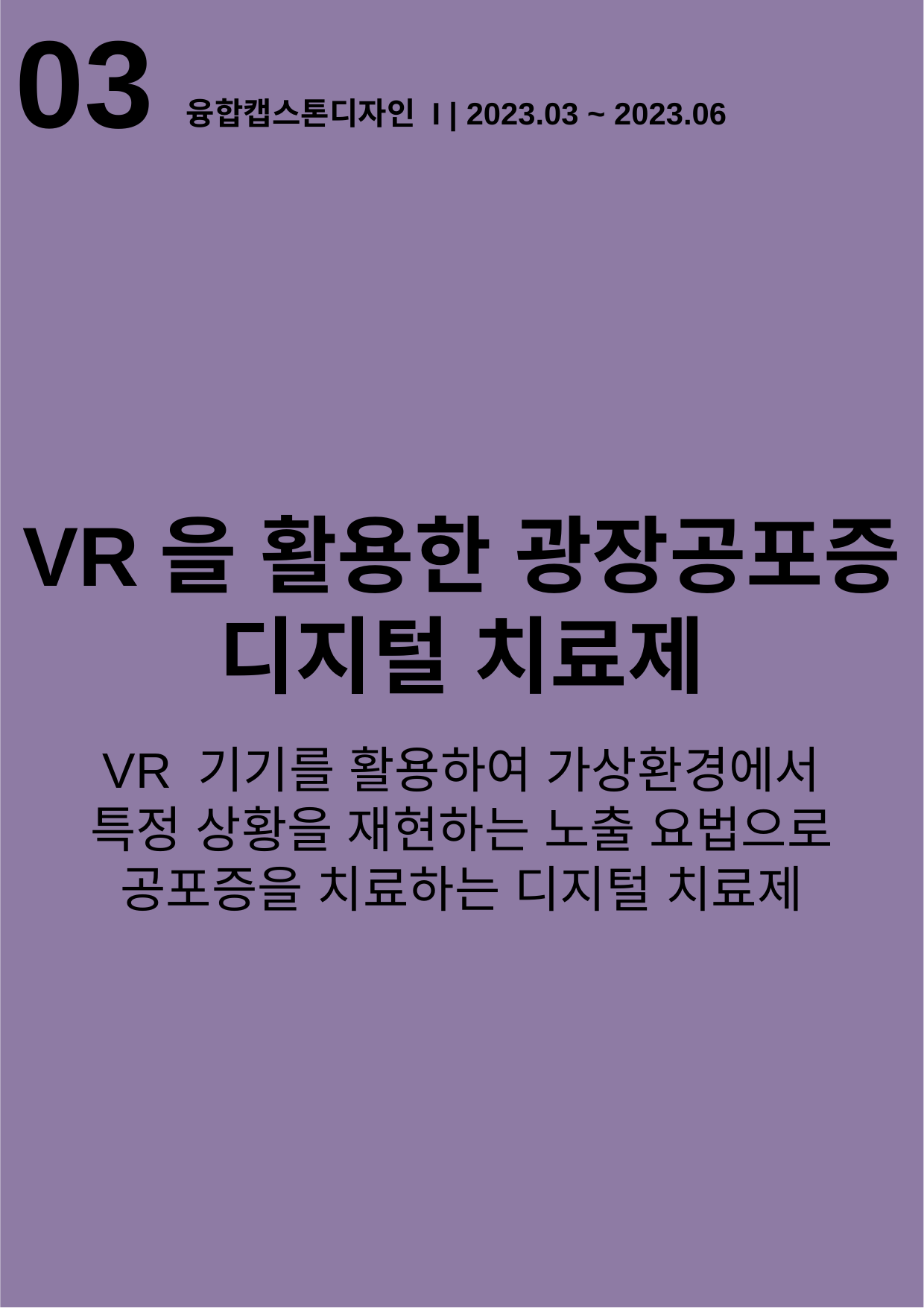

03

          융합캡스톤디자인 I | 2023.03 ~ 2023.06
VR을 활용한 광장공포증 디지털 치료제
VR 기기를 활용하여 가상환경에서
특정 상황을 재현하는 노출 요법으로
공포증을 치료하는 디지털 치료제